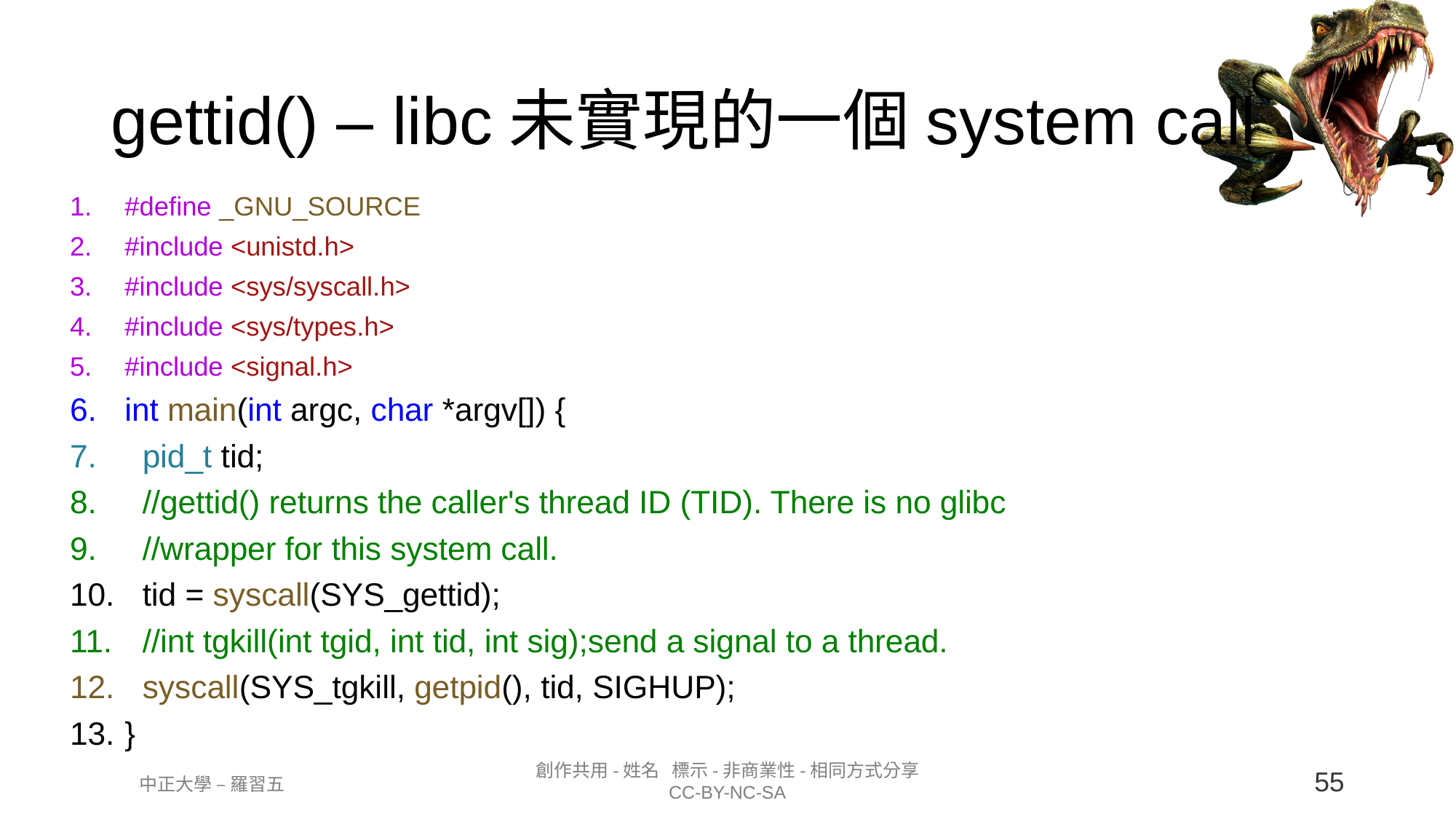

# gettid() – libc未實現的一個system call
#define _GNU_SOURCE
#include <unistd.h>
#include <sys/syscall.h>
#include <sys/types.h>
#include <signal.h>
int main(int argc, char *argv[]) {
  pid_t tid;
  //gettid() returns the caller's thread ID (TID). There is no glibc
  //wrapper for this system call.
  tid = syscall(SYS_gettid);
  //int tgkill(int tgid, int tid, int sig);send a signal to a thread.
  syscall(SYS_tgkill, getpid(), tid, SIGHUP);
}